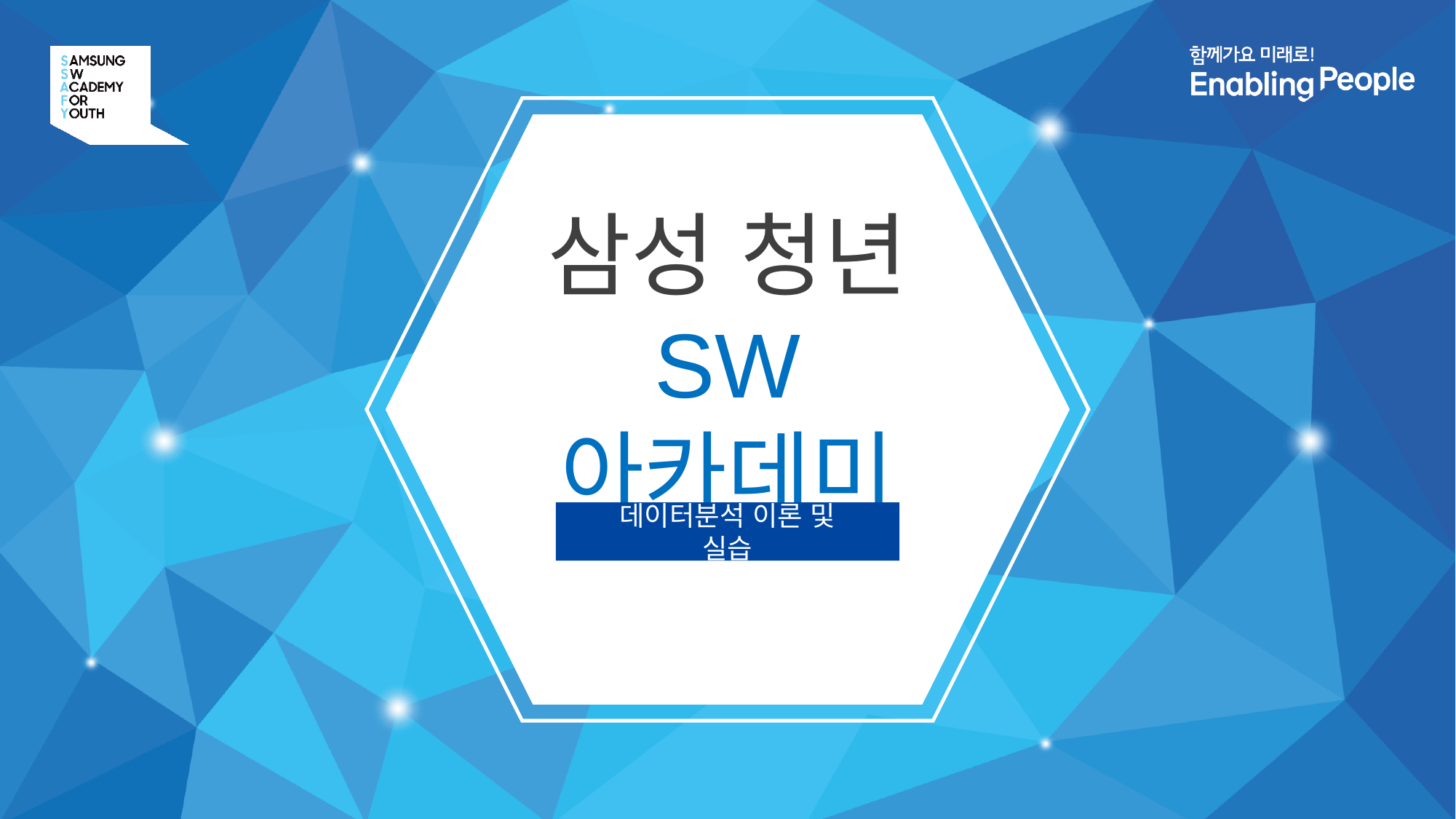

삼성 청년
SW 아카데미

데이터분석 이론 및 실습